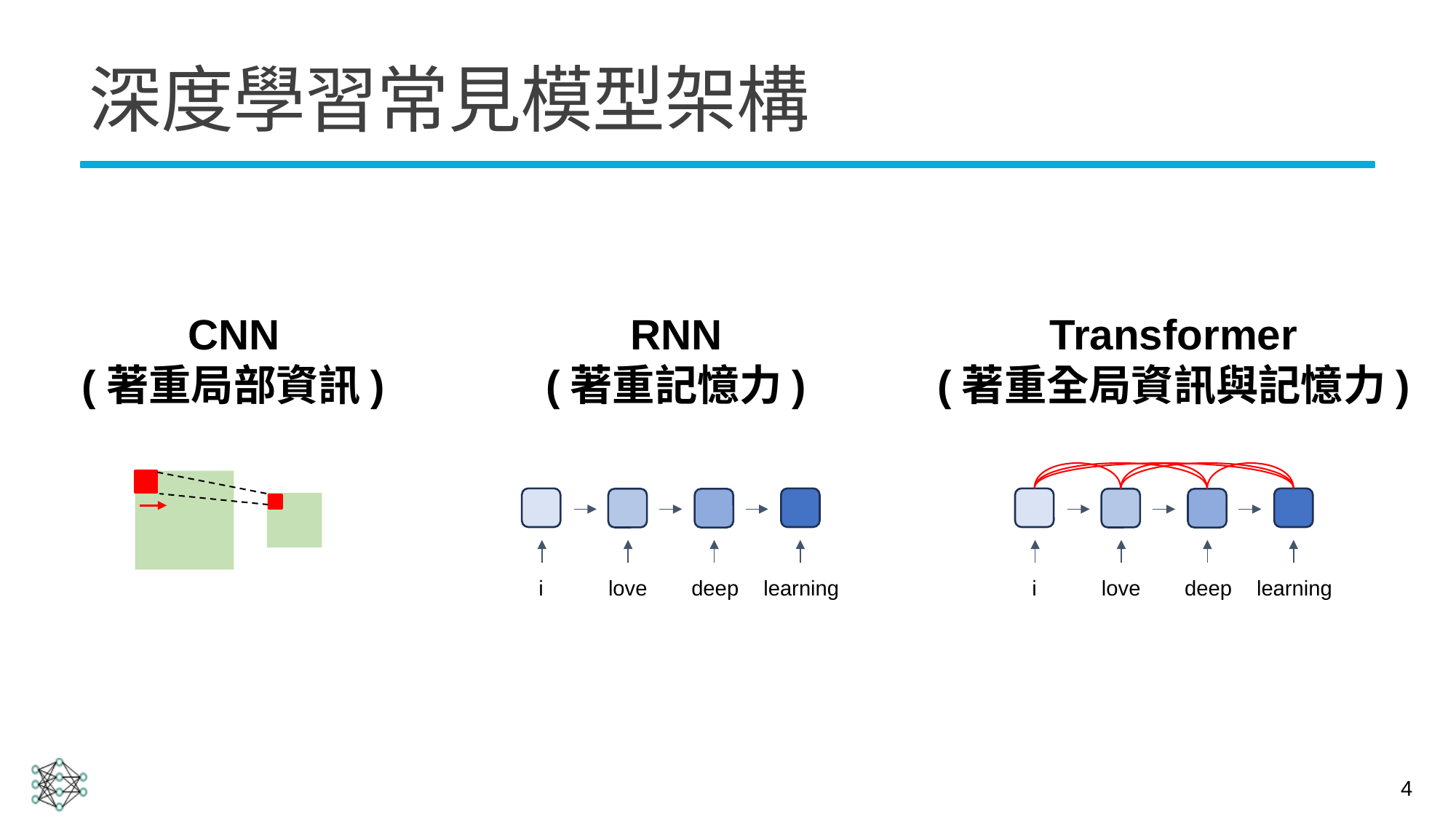

# 深度學習常見模型架構
CNN
(著重局部資訊)
RNN
(著重記憶力)
Transformer
(著重全局資訊與記憶力)

love
love
i
deep
learning
i
deep
learning
4